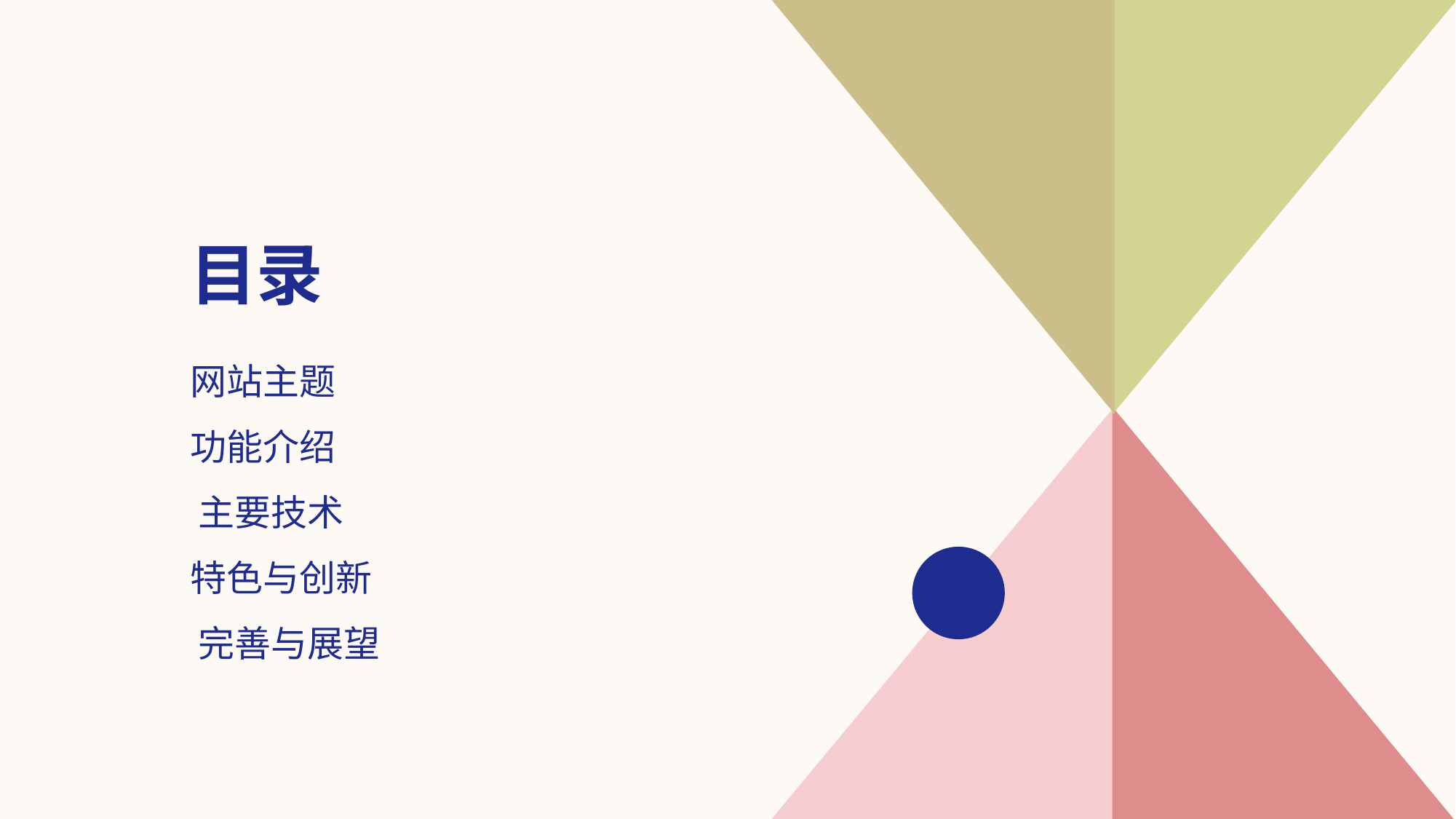

# 目录
网站主题
功能介绍
​主要技术
特色与创新
​完善与展望